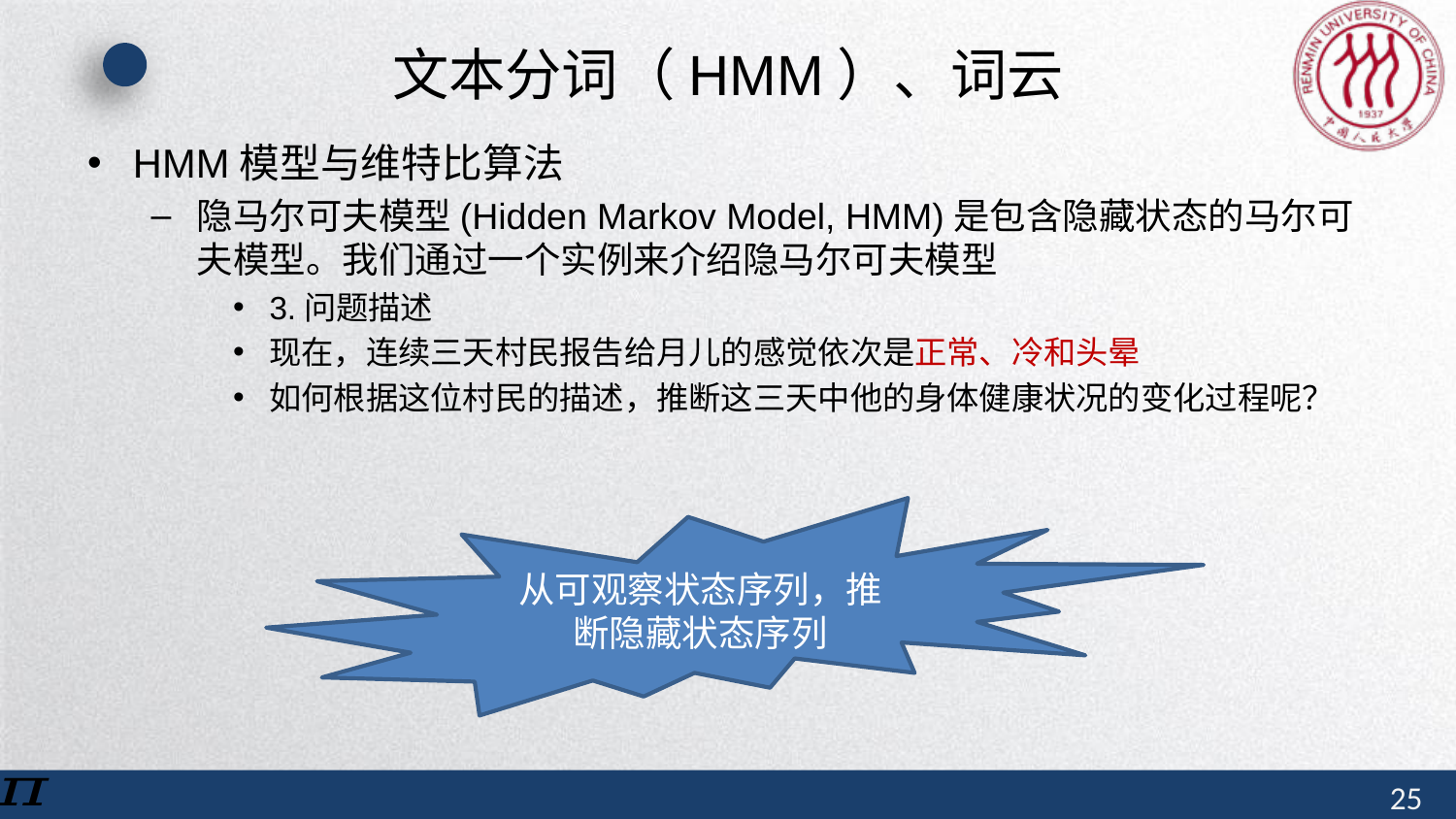

# 文本分词（HMM）、词云
HMM模型与维特比算法
隐马尔可夫模型(Hidden Markov Model, HMM)是包含隐藏状态的马尔可夫模型。我们通过一个实例来介绍隐马尔可夫模型
3.问题描述
现在，连续三天村民报告给月儿的感觉依次是正常、冷和头晕
如何根据这位村民的描述，推断这三天中他的身体健康状况的变化过程呢？

从可观察状态序列，推断隐藏状态序列